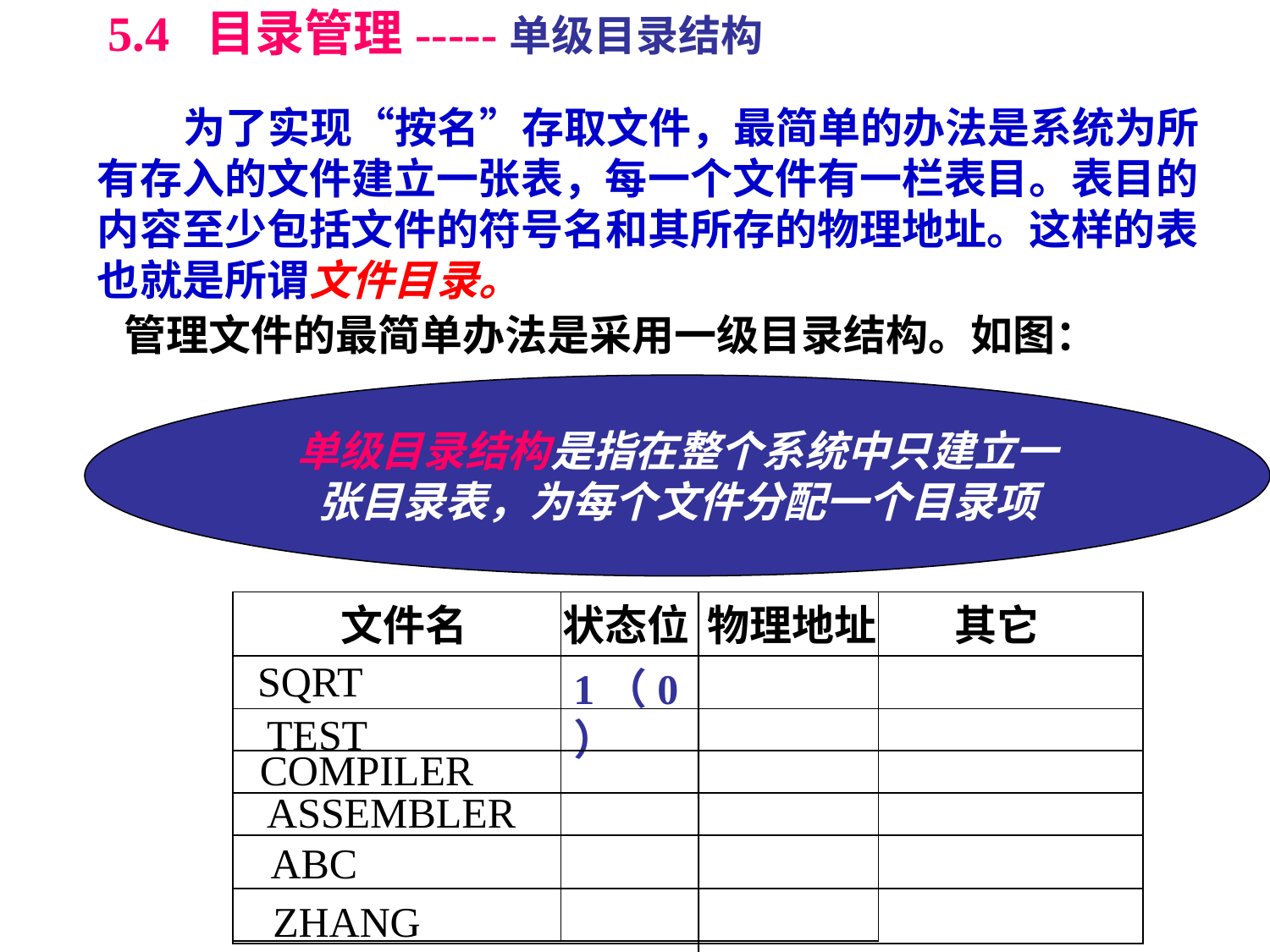

5.4  目录管理-----单级目录结构
        为了实现“按名”存取文件，最简单的办法是系统为所有存入的文件建立一张表，每一个文件有一栏表目。表目的内容至少包括文件的符号名和其所存的物理地址。这样的表也就是所谓文件目录。
    管理文件的最简单办法是采用一级目录结构。如图：
单级目录结构是指在整个系统中只建立一
张目录表，为每个文件分配一个目录项

文件名
状态位
物理地址

其它
SQRT

1（0）
TEST

COMPILER

ASSEMBLER

ABC

ZHANG